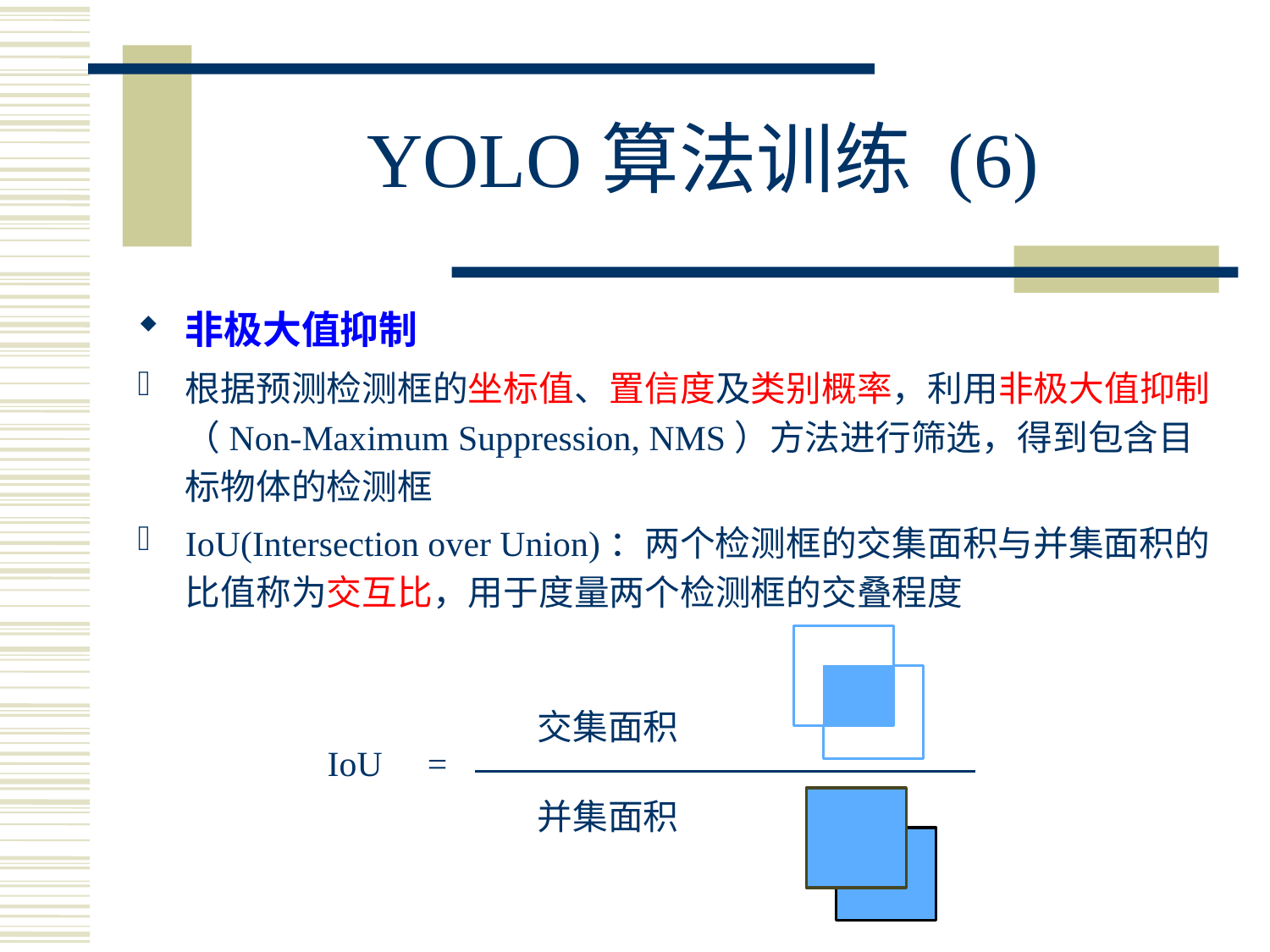

# YOLO算法训练 (6)
非极大值抑制
根据预测检测框的坐标值、置信度及类别概率，利用非极大值抑制（Non-Maximum Suppression, NMS）方法进行筛选，得到包含目标物体的检测框
IoU(Intersection over Union)：两个检测框的交集面积与并集面积的比值称为交互比，用于度量两个检测框的交叠程度

交集面积
IoU
=
并集面积